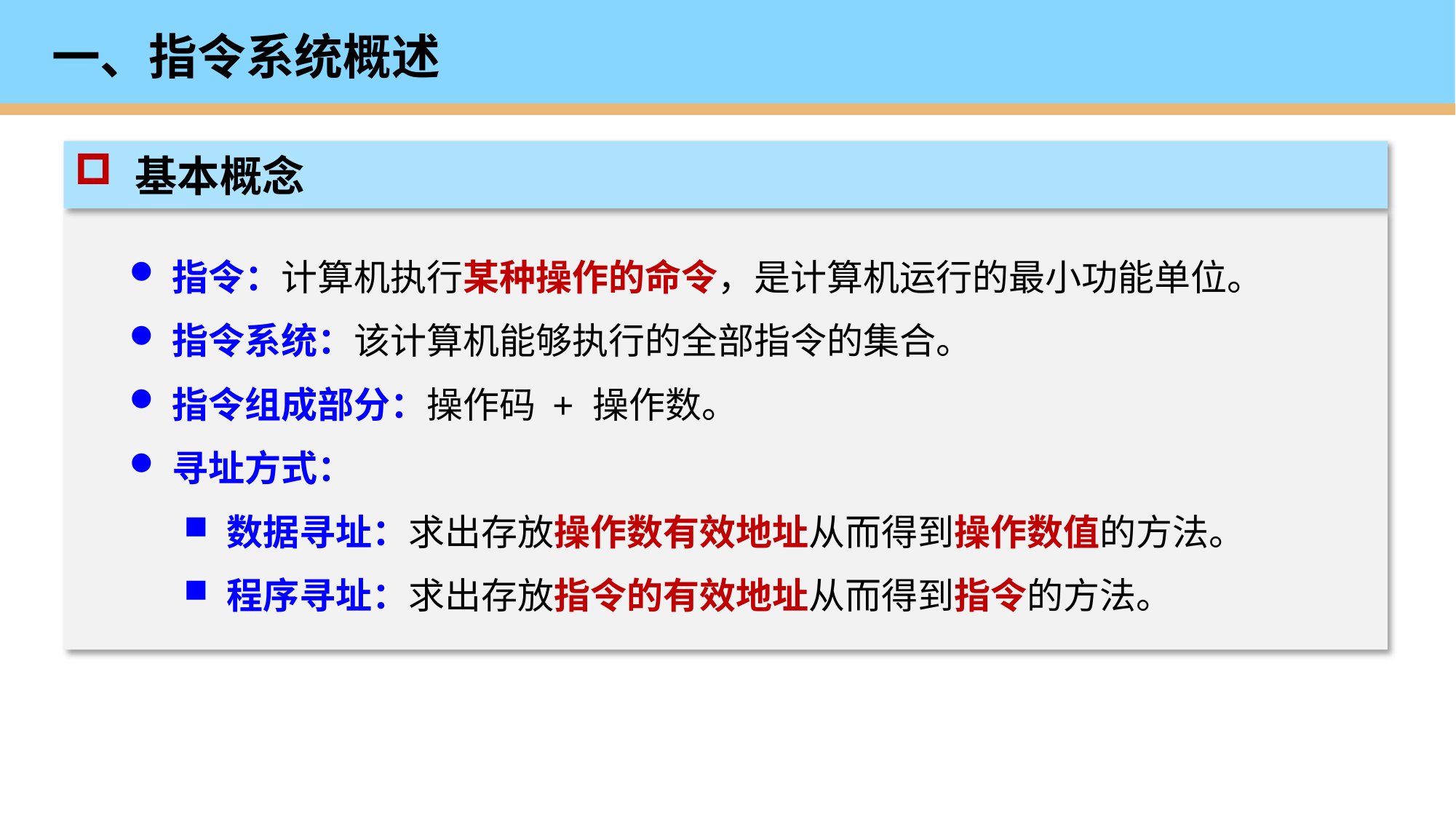

# 一、指令系统概述
 基本概念
指令：计算机执行某种操作的命令，是计算机运行的最小功能单位。
指令系统：该计算机能够执行的全部指令的集合。
指令组成部分：操作码 + 操作数。
寻址方式：
数据寻址：求出存放操作数有效地址从而得到操作数值的方法。
程序寻址：求出存放指令的有效地址从而得到指令的方法。
41